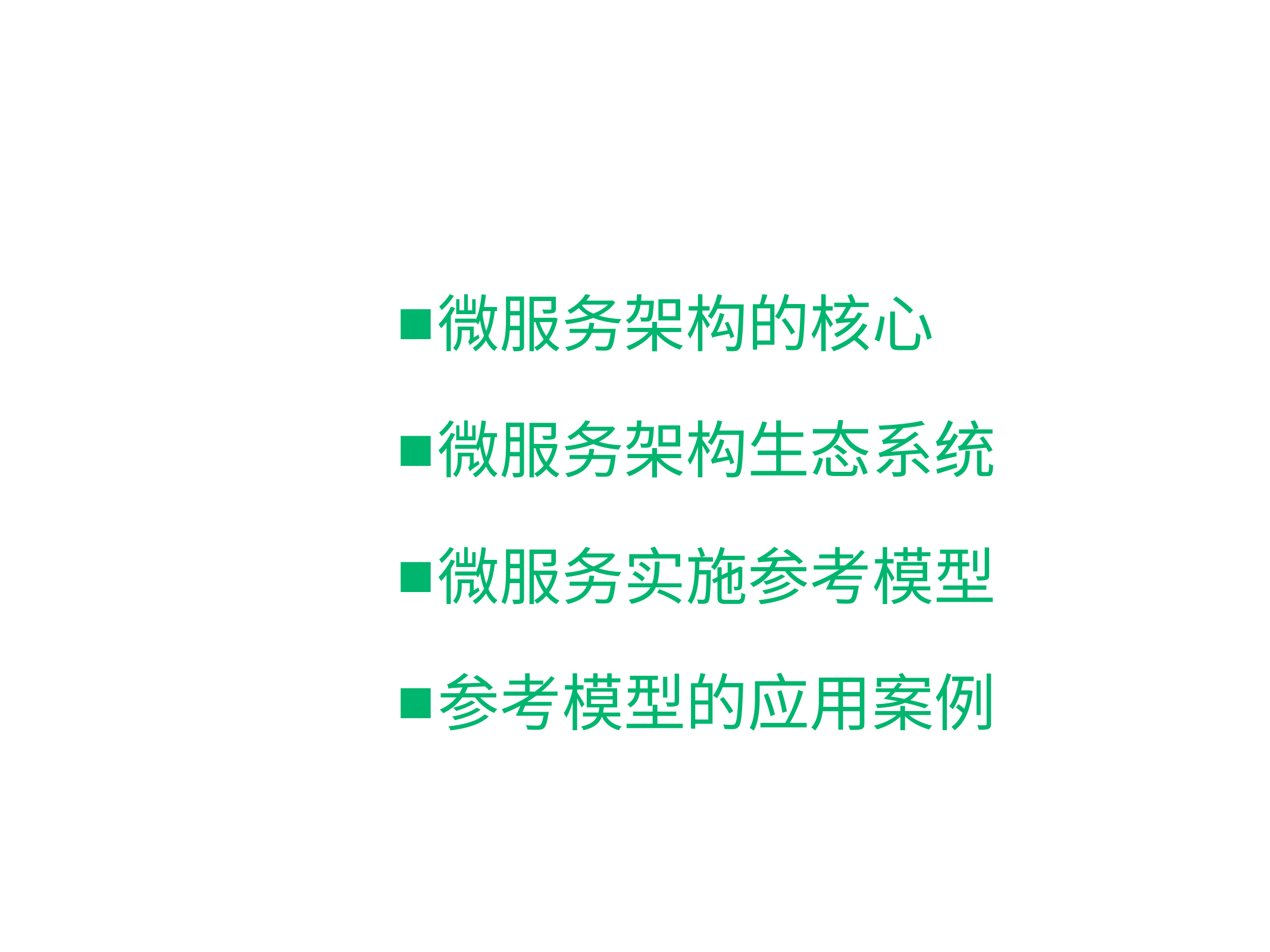

微服务架构的核心
微服务架构生态系统
微服务实施参考模型
参考模型的应用案例
3